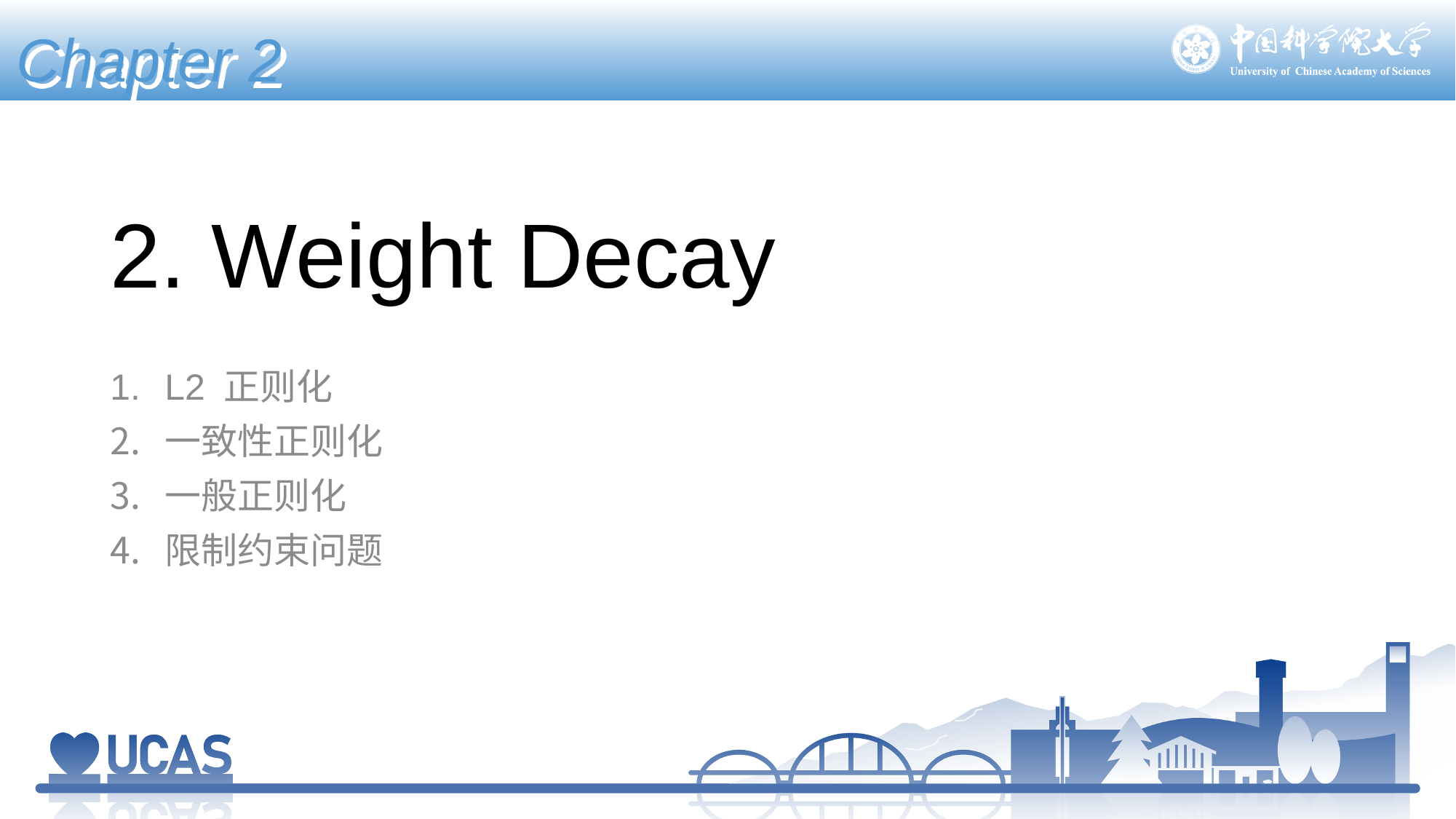

Chapter 2
# 2. Weight Decay
L2 正则化
一致性正则化
一般正则化
限制约束问题